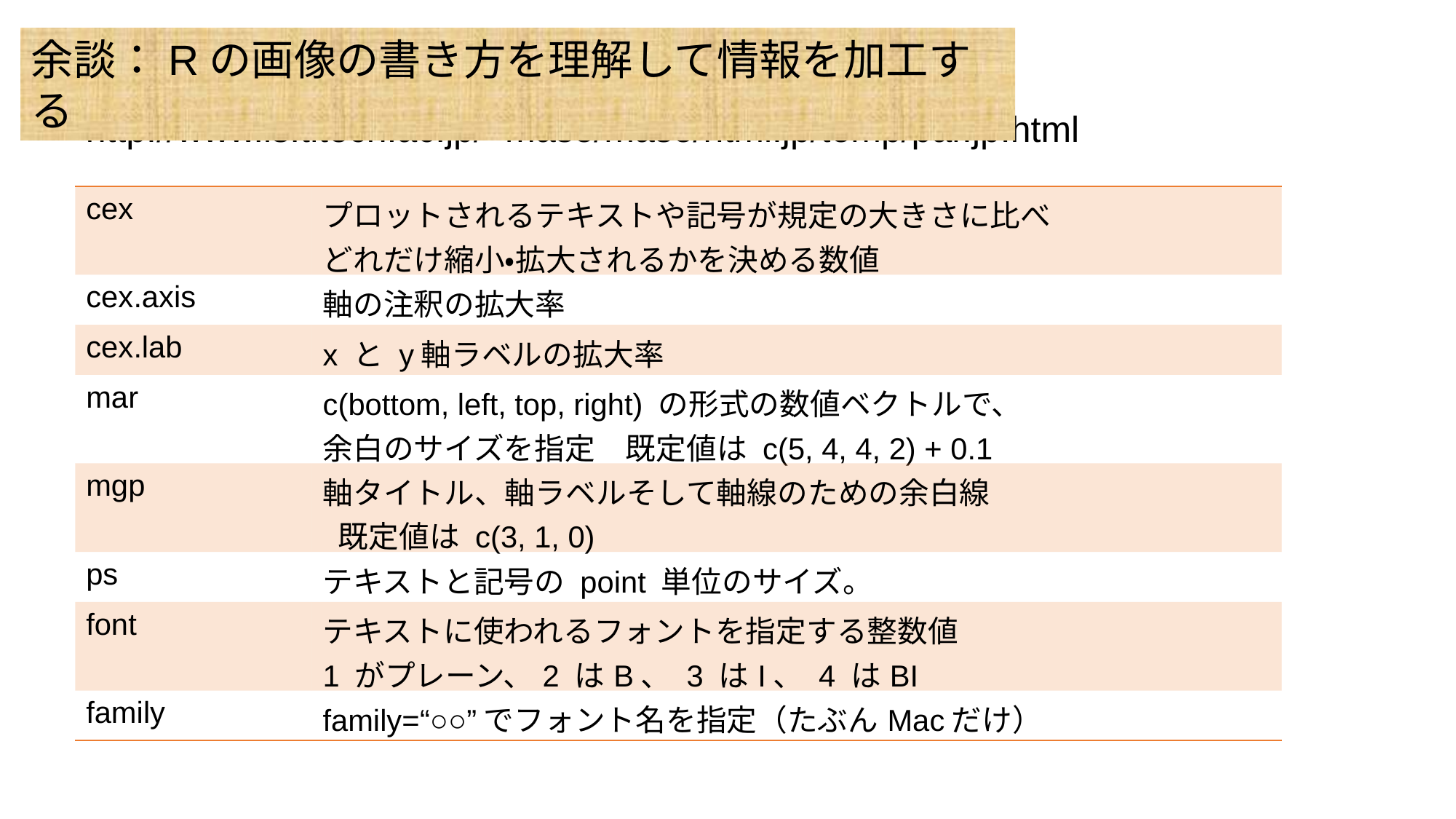

余談：Rの画像の書き方を理解して情報を加工する
http://www.is.titech.ac.jp/~mase/mase/html.jp/temp/par.jp.html
| cex | プロットされるテキストや記号が規定の大きさに比べ どれだけ縮小・拡大されるかを決める数値 |
| --- | --- |
| cex.axis | 軸の注釈の拡大率 |
| cex.lab | x と y軸ラベルの拡大率 |
| mar | c(bottom, left, top, right) の形式の数値ベクトルで、 余白のサイズを指定　既定値は c(5, 4, 4, 2) + 0.1 |
| mgp | 軸タイトル、軸ラベルそして軸線のための余白線 既定値は c(3, 1, 0) |
| ps | テキストと記号の point 単位のサイズ。 |
| font | テキストに使われるフォントを指定する整数値 1 がプレーン、2 はB、 3 はI、 4 はBI |
| family | family=“○○”でフォント名を指定（たぶんMacだけ） |